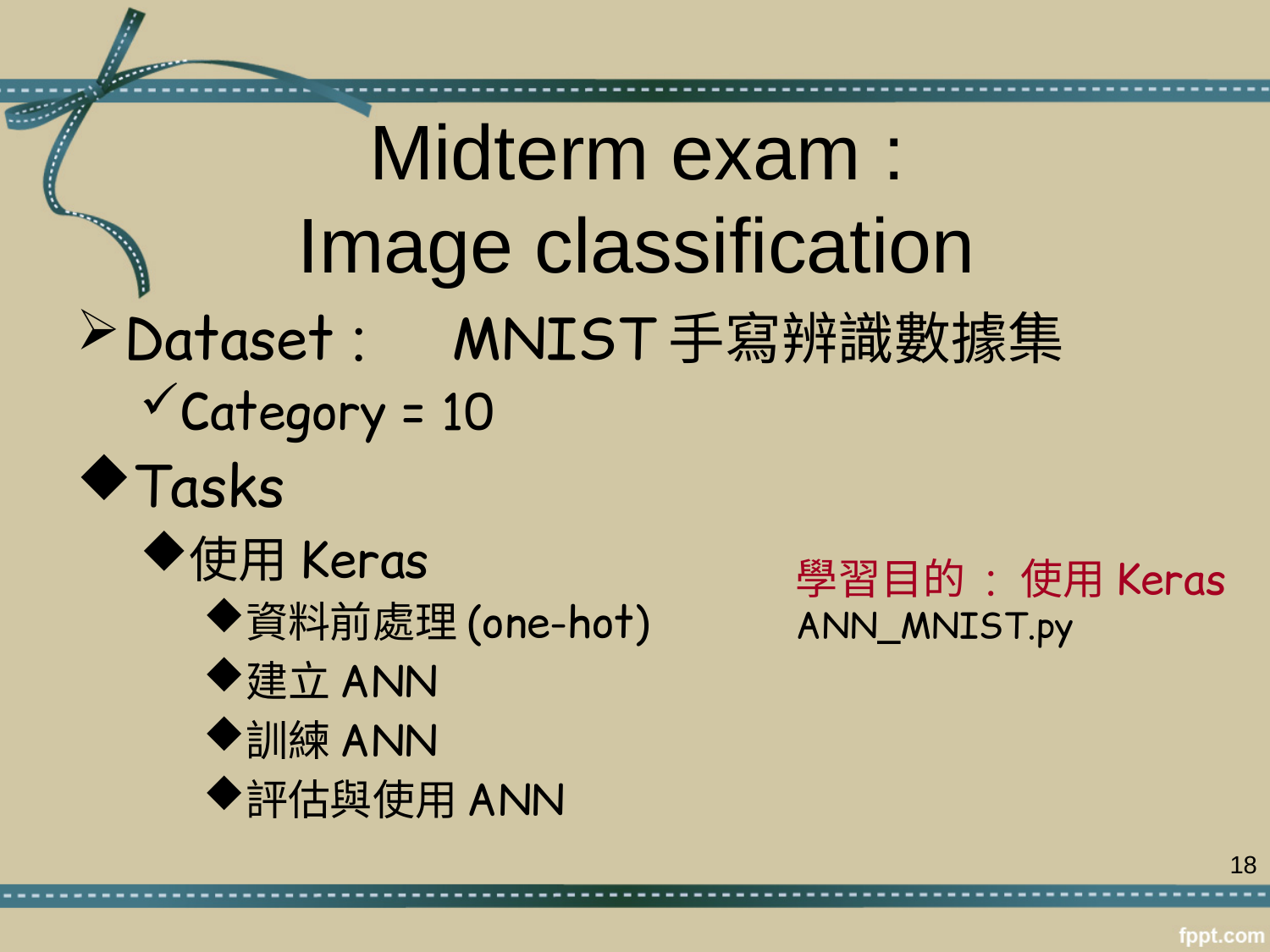

# Midterm exam : Image classification
Dataset :　MNIST手寫辨識數據集
Category = 10
Tasks
使用Keras
資料前處理(one-hot)
建立ANN
訓練ANN
評估與使用ANN

學習目的 : 使用Keras
ANN_MNIST.py
18